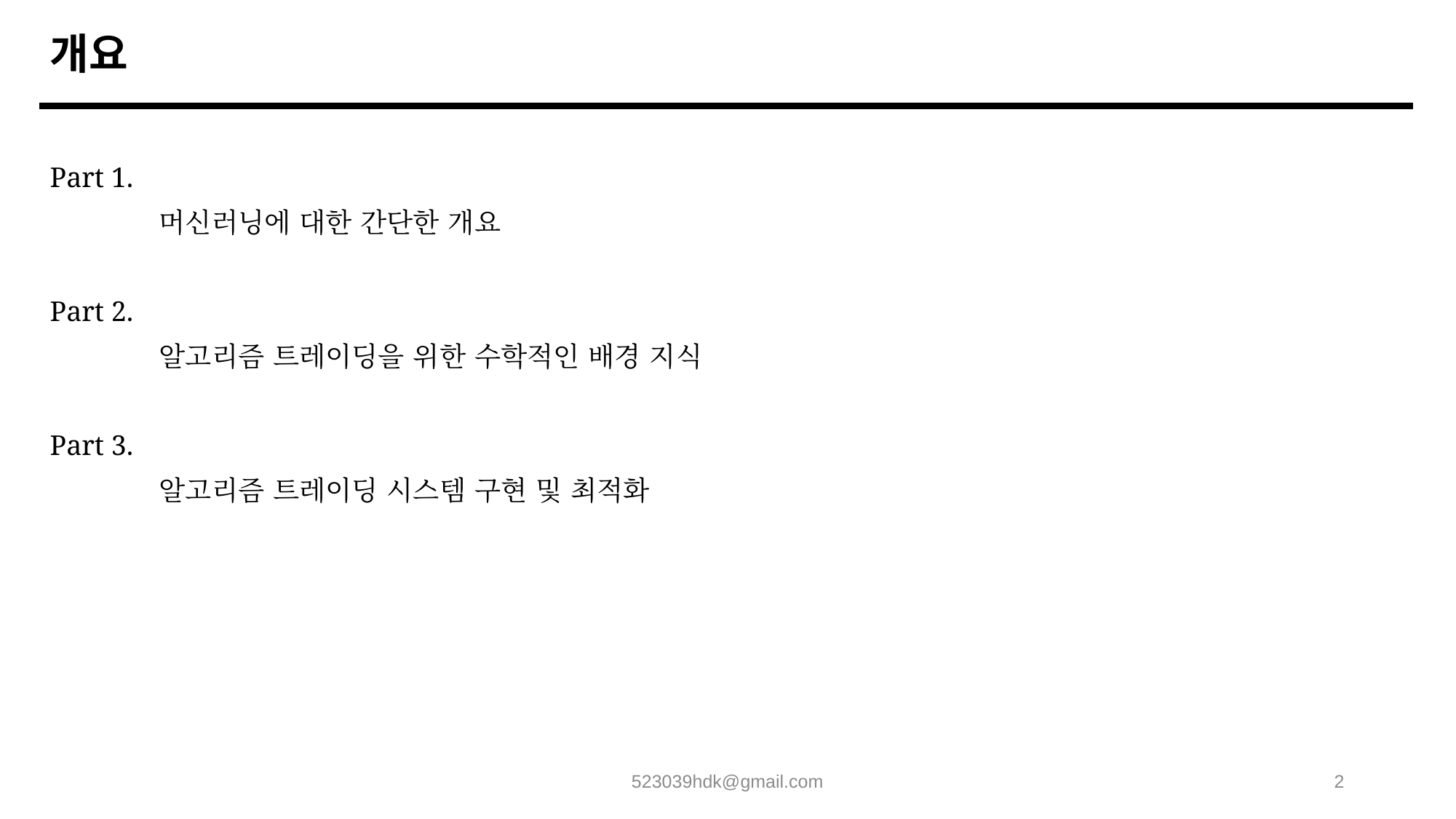

개요
Part 1.
	머신러닝에 대한 간단한 개요

Part 2.
	알고리즘 트레이딩을 위한 수학적인 배경 지식

Part 3.
	알고리즘 트레이딩 시스템 구현 및 최적화

523039hdk@gmail.com
2